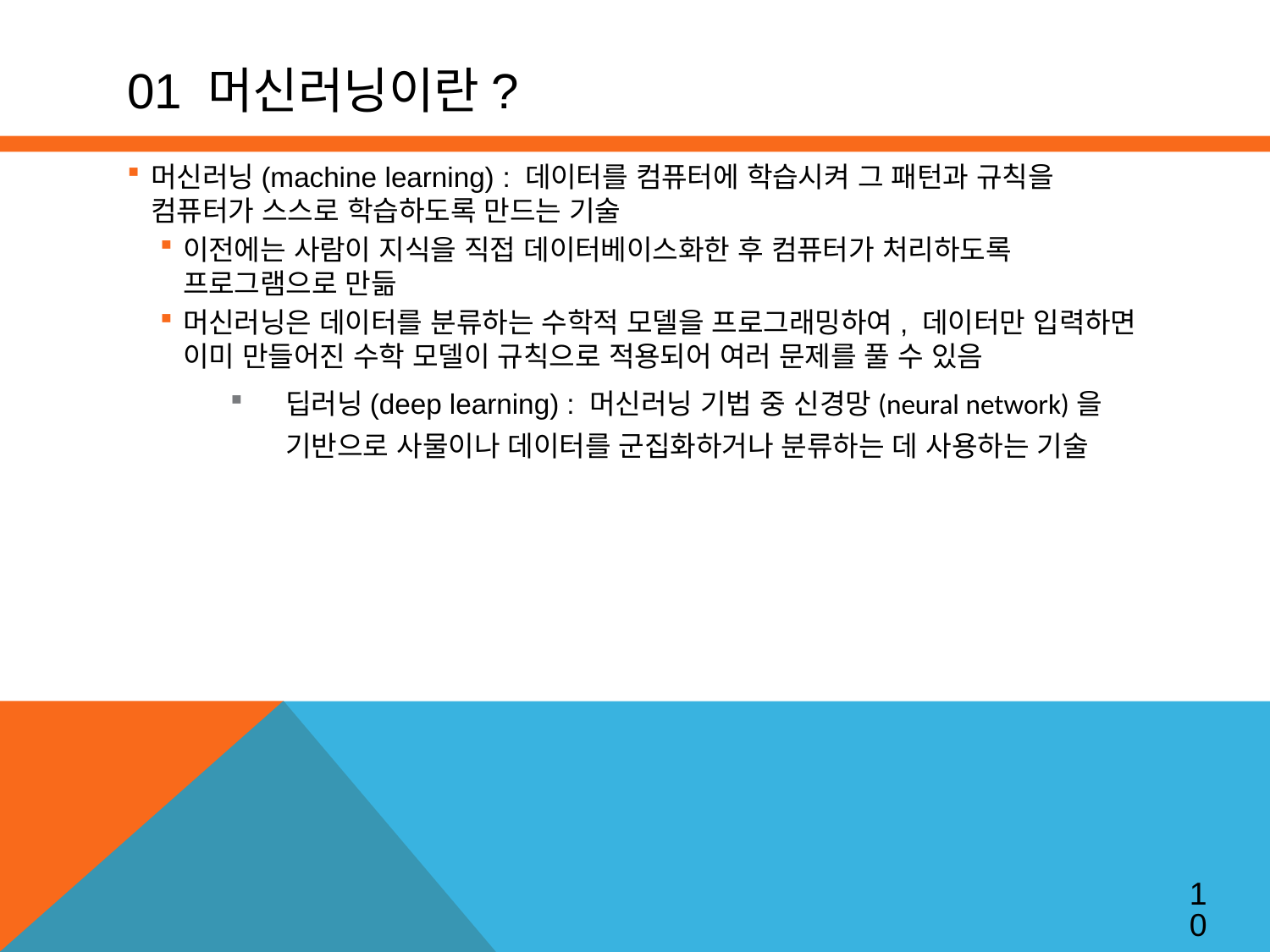

# 01 머신러닝이란?
머신러닝(machine learning) : 데이터를 컴퓨터에 학습시켜 그 패턴과 규칙을 컴퓨터가 스스로 학습하도록 만드는 기술
이전에는 사람이 지식을 직접 데이터베이스화한 후 컴퓨터가 처리하도록 프로그램으로 만듦
머신러닝은 데이터를 분류하는 수학적 모델을 프로그래밍하여, 데이터만 입력하면 이미 만들어진 수학 모델이 규칙으로 적용되어 여러 문제를 풀 수 있음
딥러닝(deep learning) : 머신러닝 기법 중 신경망(neural network)을 기반으로 사물이나 데이터를 군집화하거나 분류하는 데 사용하는 기술

10